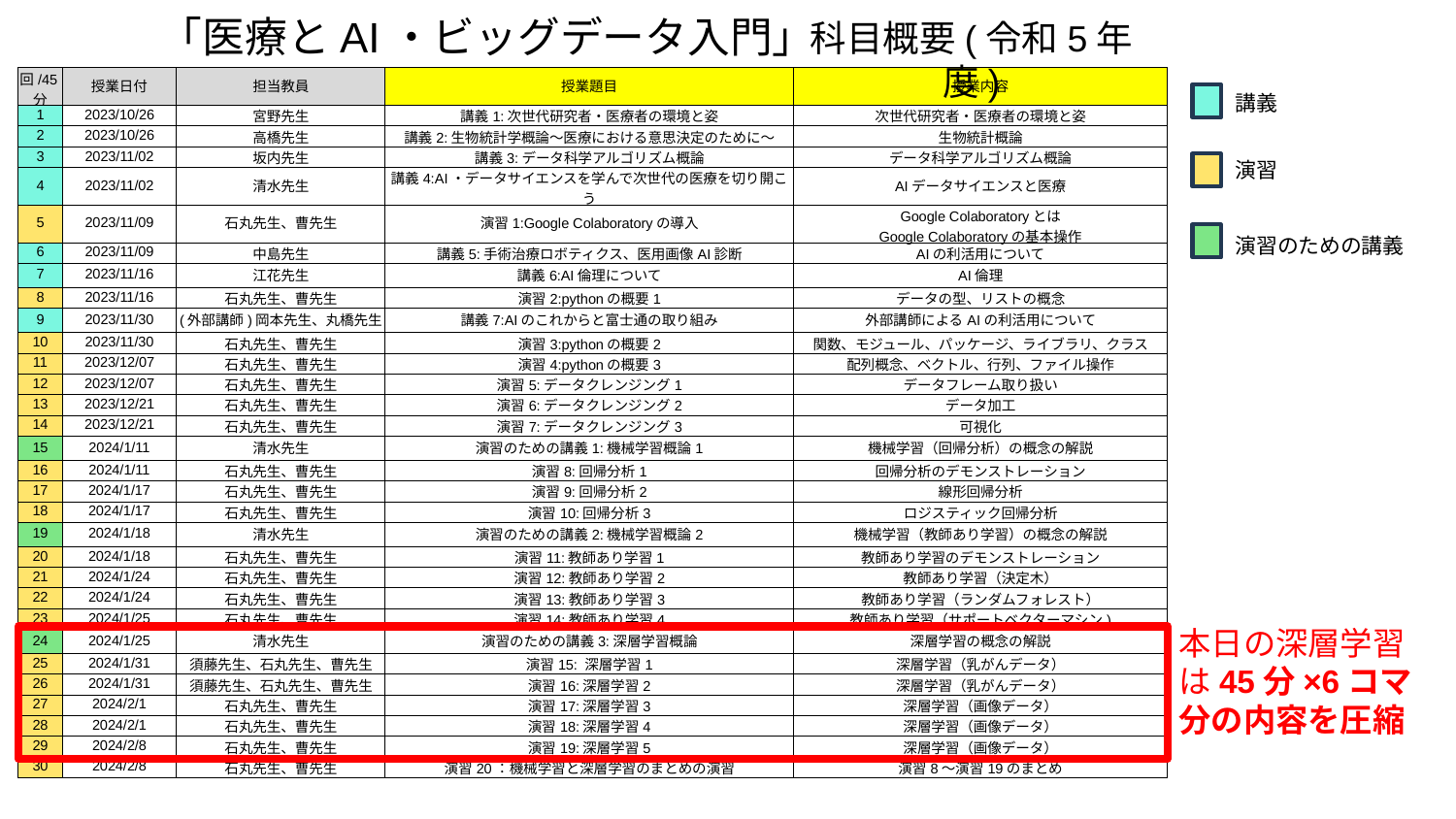

「医療とAI・ビッグデータ入門」
科目概要(令和5年度)
| 回/45分 | 授業日付 | 担当教員 | 授業題目 | 授業内容 |
| --- | --- | --- | --- | --- |
| 1 | 2023/10/26 | 宮野先生 | 講義1:次世代研究者・医療者の環境と姿 | 次世代研究者・医療者の環境と姿 |
| 2 | 2023/10/26 | 高橋先生 | 講義2:生物統計学概論〜医療における意思決定のために〜 | 生物統計概論 |
| 3 | 2023/11/02 | 坂内先生 | 講義3:データ科学アルゴリズム概論 | データ科学アルゴリズム概論 |
| 4 | 2023/11/02 | 清水先生 | 講義4:AI・データサイエンスを学んで次世代の医療を切り開こう | AIデータサイエンスと医療 |
| 5 | 2023/11/09 | 石丸先生、曹先生 | 演習1:Google Colaboratoryの導入 | Google Colaboratoryとは Google Colaboratoryの基本操作 |
| 6 | 2023/11/09 | 中島先生 | 講義5:手術治療ロボティクス、医用画像AI診断 | AIの利活用について |
| 7 | 2023/11/16 | 江花先生 | 講義6:AI倫理について | AI倫理 |
| 8 | 2023/11/16 | 石丸先生、曹先生 | 演習2:pythonの概要1 | データの型、リストの概念 |
| 9 | 2023/11/30 | (外部講師)岡本先生、丸橋先生 | 講義7:AIのこれからと富士通の取り組み | 外部講師によるAIの利活用について |
| 10 | 2023/11/30 | 石丸先生、曹先生 | 演習3:pythonの概要2 | 関数、モジュール、パッケージ、ライブラリ、クラス |
| 11 | 2023/12/07 | 石丸先生、曹先生 | 演習4:pythonの概要3 | 配列概念、ベクトル、行列、ファイル操作 |
| 12 | 2023/12/07 | 石丸先生、曹先生 | 演習5:データクレンジング1 | データフレーム取り扱い |
| 13 | 2023/12/21 | 石丸先生、曹先生 | 演習6:データクレンジング2 | データ加工 |
| 14 | 2023/12/21 | 石丸先生、曹先生 | 演習7:データクレンジング3 | 可視化 |
| 15 | 2024/1/11 | 清水先生 | 演習のための講義1:機械学習概論1 | 機械学習（回帰分析）の概念の解説 |
| 16 | 2024/1/11 | 石丸先生、曹先生 | 演習8:回帰分析1 | 回帰分析のデモンストレーション |
| 17 | 2024/1/17 | 石丸先生、曹先生 | 演習9:回帰分析2 | 線形回帰分析 |
| 18 | 2024/1/17 | 石丸先生、曹先生 | 演習10:回帰分析3 | ロジスティック回帰分析 |
| 19 | 2024/1/18 | 清水先生 | 演習のための講義2:機械学習概論2 | 機械学習（教師あり学習）の概念の解説 |
| 20 | 2024/1/18 | 石丸先生、曹先生 | 演習11:教師あり学習1 | 教師あり学習のデモンストレーション |
| 21 | 2024/1/24 | 石丸先生、曹先生 | 演習12:教師あり学習2 | 教師あり学習（決定木） |
| 22 | 2024/1/24 | 石丸先生、曹先生 | 演習13:教師あり学習3 | 教師あり学習（ランダムフォレスト） |
| 23 | 2024/1/25 | 石丸先生、曹先生 | 演習14:教師あり学習4 | 教師あり学習（サポートベクターマシン) |
| 24 | 2024/1/25 | 清水先生 | 演習のための講義3:深層学習概論 | 深層学習の概念の解説 |
| 25 | 2024/1/31 | 須藤先生、石丸先生、曹先生 | 演習15: 深層学習1 | 深層学習（乳がんデータ） |
| 26 | 2024/1/31 | 須藤先生、石丸先生、曹先生 | 演習16:深層学習2 | 深層学習（乳がんデータ） |
| 27 | 2024/2/1 | 石丸先生、曹先生 | 演習17:深層学習3 | 深層学習（画像データ） |
| 28 | 2024/2/1 | 石丸先生、曹先生 | 演習18:深層学習4 | 深層学習（画像データ） |
| 29 | 2024/2/8 | 石丸先生、曹先生 | 演習19:深層学習5 | 深層学習（画像データ） |
| 30 | 2024/2/8 | 石丸先生、曹先生 | 演習20：機械学習と深層学習のまとめの演習 | 演習8〜演習19のまとめ |
講義

演習

演習のための講義
本日の深層学習は45分×6コマ分の内容を圧縮